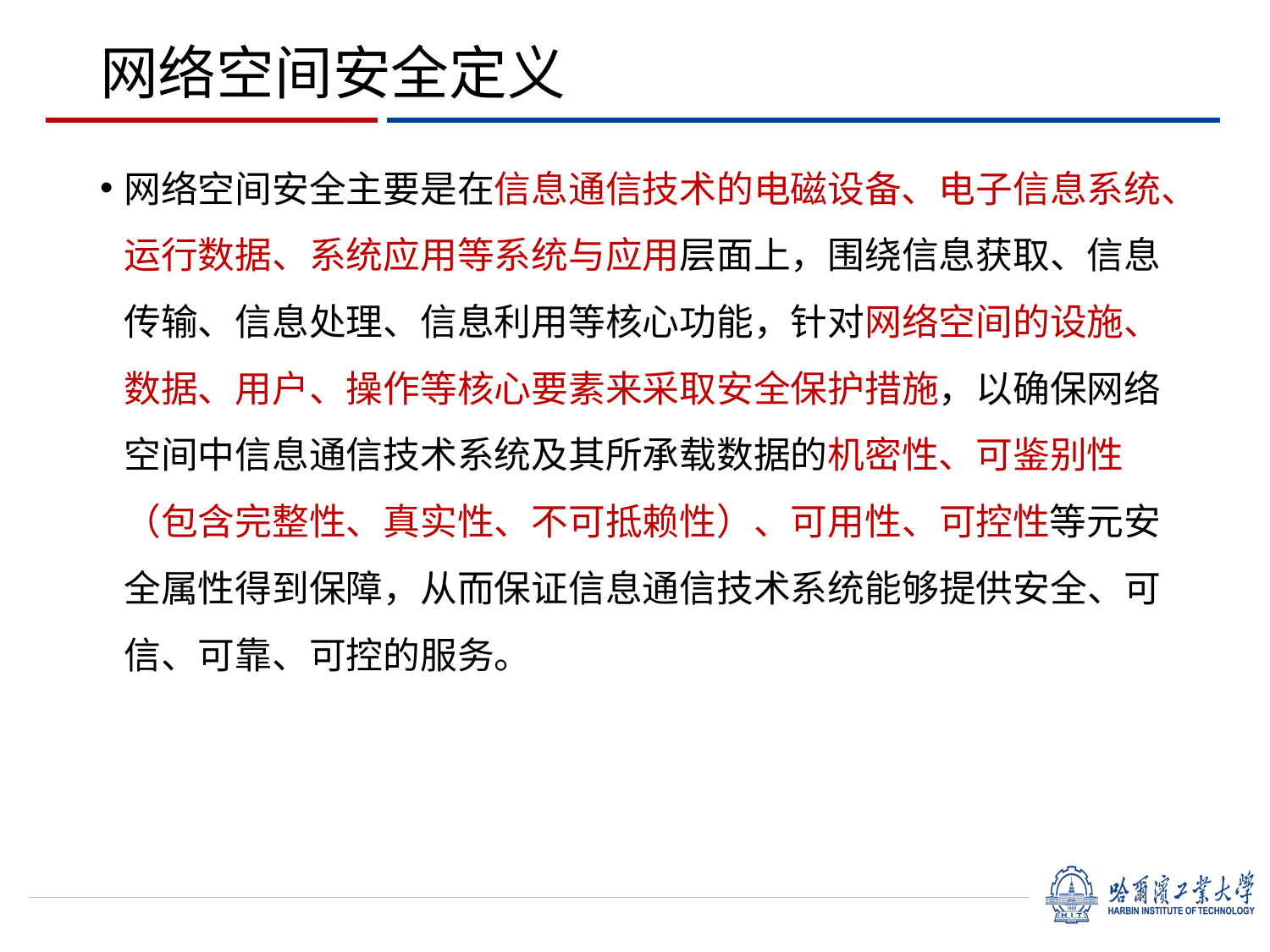

# 网络空间安全定义
网络空间安全主要是在信息通信技术的电磁设备、电子信息系统、运行数据、系统应用等系统与应用层面上，围绕信息获取、信息传输、信息处理、信息利用等核心功能，针对网络空间的设施、数据、用户、操作等核心要素来采取安全保护措施，以确保网络空间中信息通信技术系统及其所承载数据的机密性、可鉴别性（包含完整性、真实性、不可抵赖性）、可用性、可控性等元安全属性得到保障，从而保证信息通信技术系统能够提供安全、可信、可靠、可控的服务。